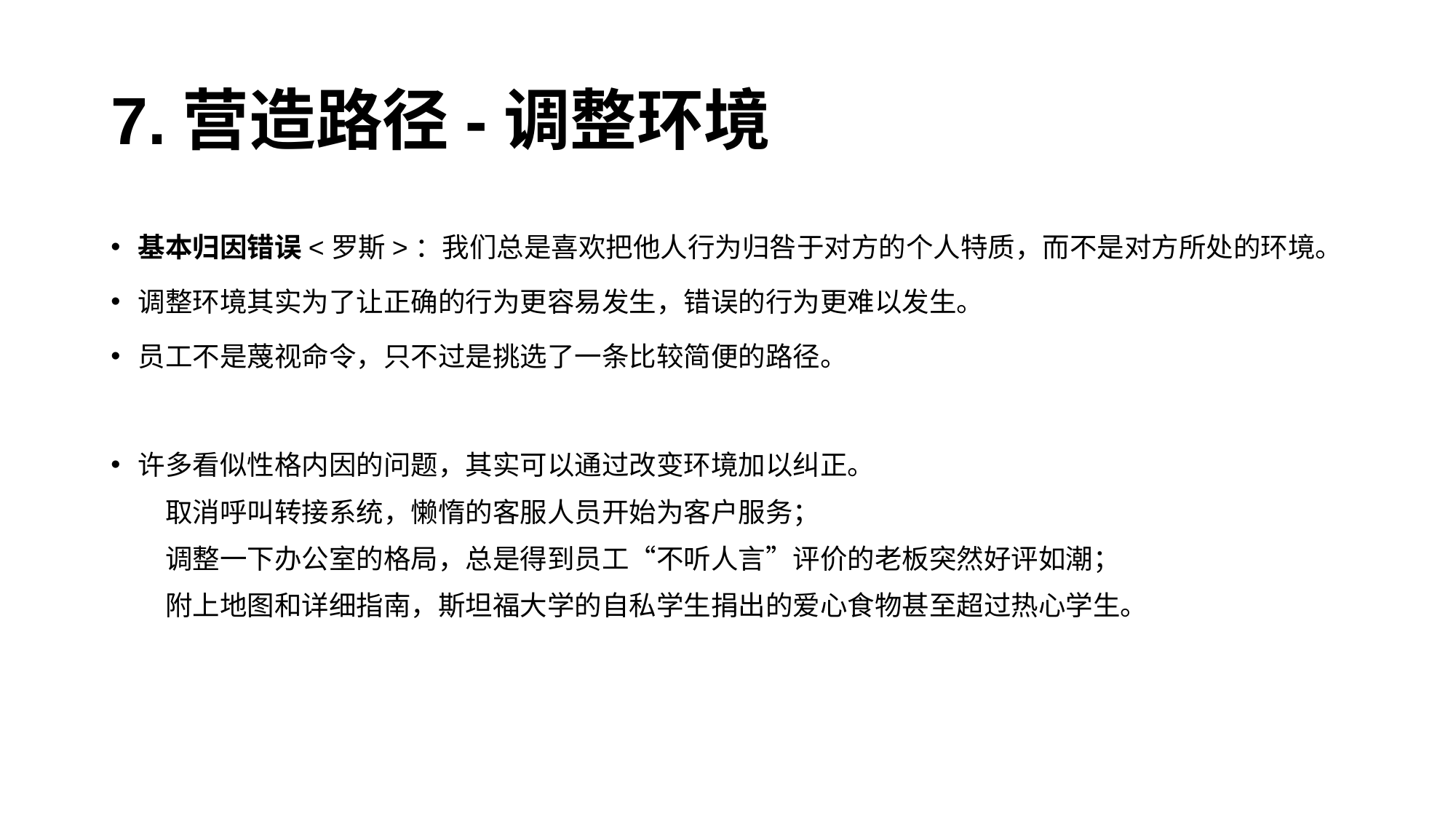

# 7.营造路径-调整环境
基本归因错误<罗斯>：我们总是喜欢把他人行为归咎于对方的个人特质，而不是对方所处的环境。
调整环境其实为了让正确的行为更容易发生，错误的行为更难以发生。
员工不是蔑视命令，只不过是挑选了一条比较简便的路径。

许多看似性格内因的问题，其实可以通过改变环境加以纠正。
取消呼叫转接系统，懒惰的客服人员开始为客户服务；
调整一下办公室的格局，总是得到员工“不听人言”评价的老板突然好评如潮；
附上地图和详细指南，斯坦福大学的自私学生捐出的爱心食物甚至超过热心学生。